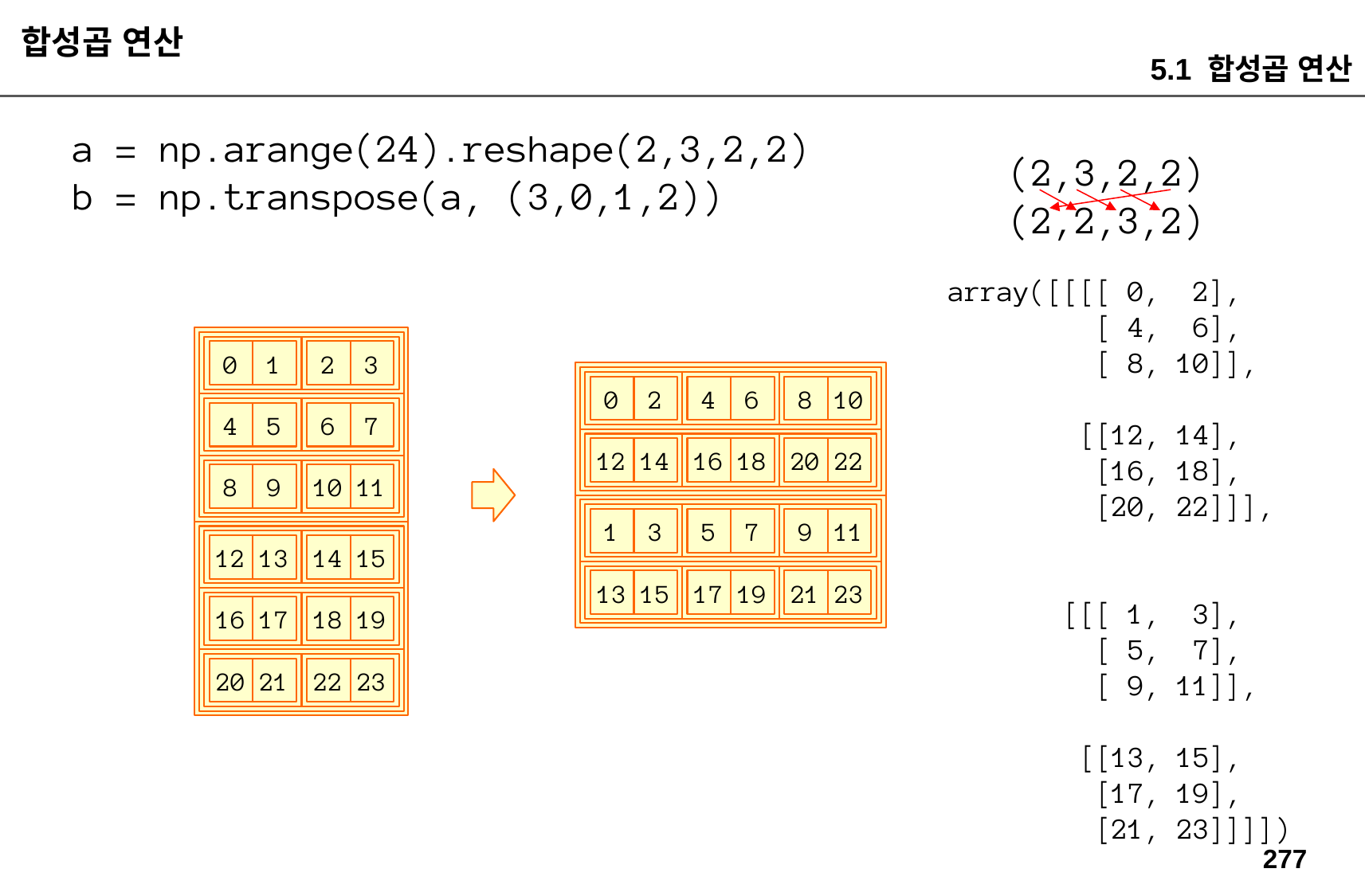

합성곱 연산
5.1 합성곱 연산
a = np.arange(24).reshape(2,3,2,2)
b = np.transpose(a, (3,0,1,2))
(2,3,2,2)
(2,2,3,2)
array([[[[ 0,  2],
         [ 4,  6],
         [ 8, 10]],

        [[12, 14],
         [16, 18],
         [20, 22]]],

       [[[ 1,  3],
         [ 5,  7],
         [ 9, 11]],

        [[13, 15],
         [17, 19],
         [21, 23]]]])

0
1
2
3

0
2
4
6
8
10

4
5
6
7

12
14
16
18
20
22

8
9
10
11

1
3
5
7
9
11

12
13
14
15

13
15
17
19
21
23

16
17
18
19

20
21
22
23